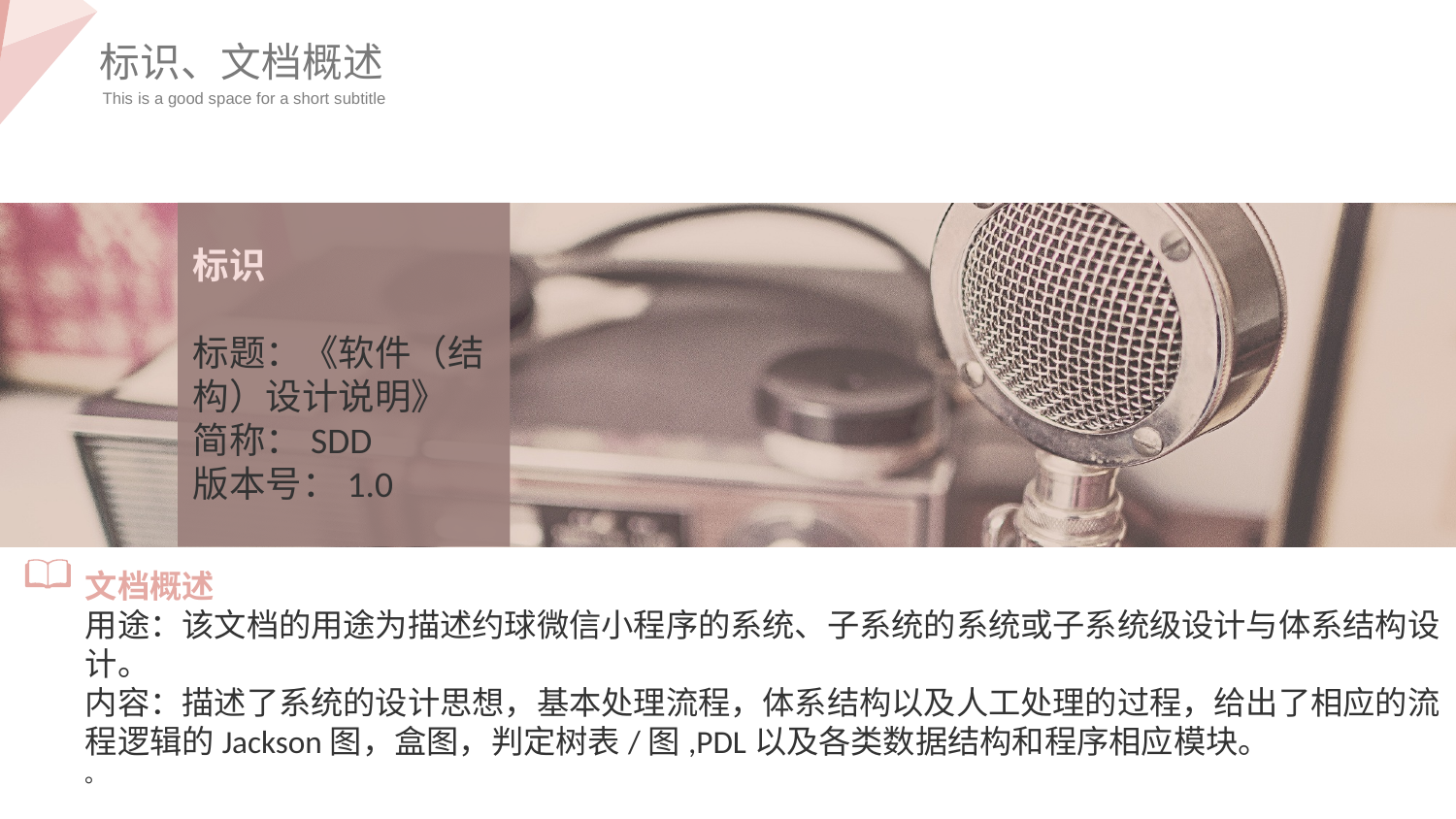

标识、文档概述
This is a good space for a short subtitle

标识

标题：《软件（结构）设计说明》
简称：SDD
版本号：1.0

文档概述
用途：该文档的用途为描述约球微信小程序的系统、子系统的系统或子系统级设计与体系结构设计。
内容：描述了系统的设计思想，基本处理流程，体系结构以及人工处理的过程，给出了相应的流程逻辑的Jackson图，盒图，判定树表/图,PDL以及各类数据结构和程序相应模块。
。